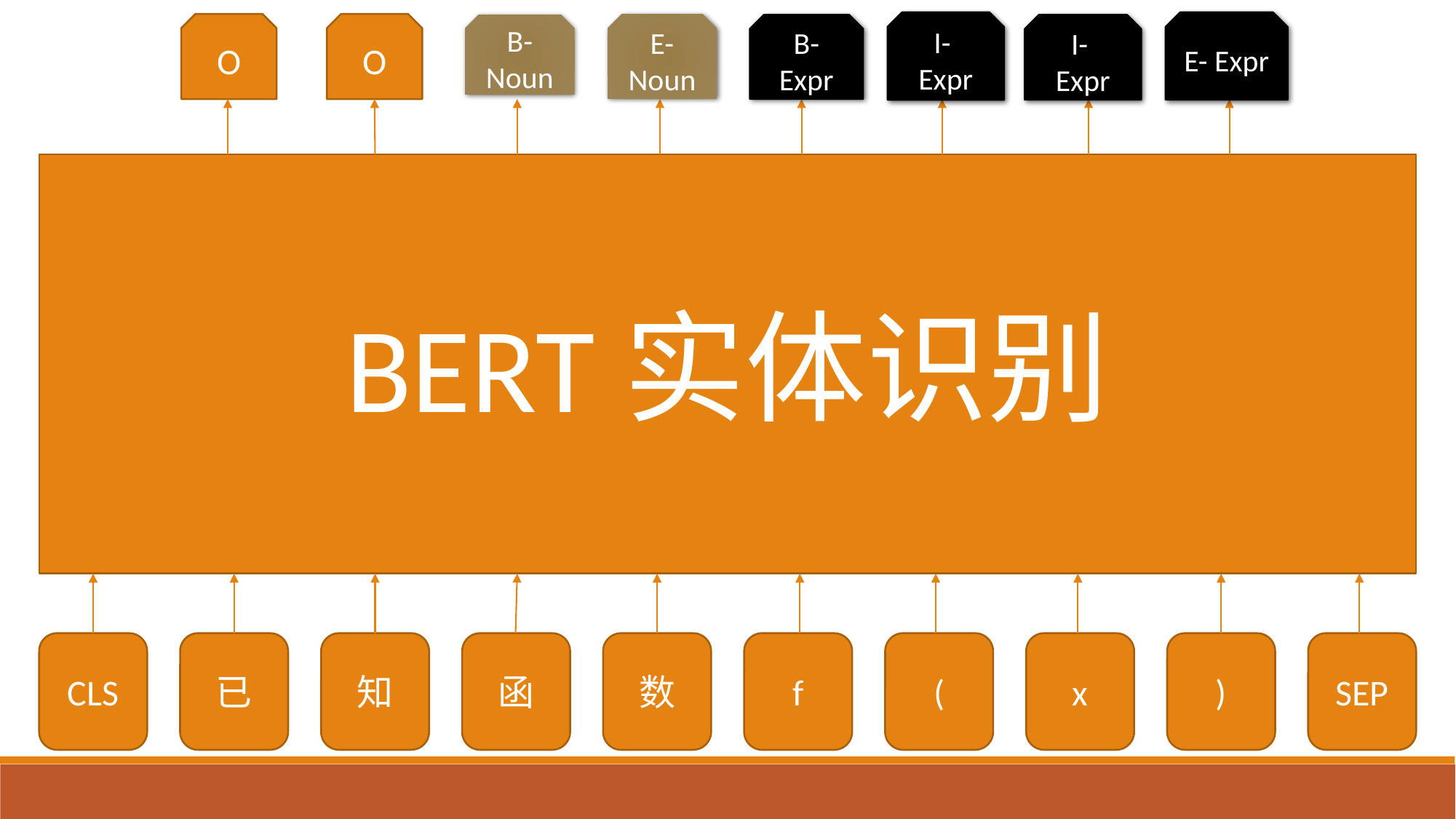

I-  Expr
E- Expr
O
E-Noun
O
B-Noun
B-Expr
I-  Expr
BERT实体识别
CLS
已
知
函
数
f
(
x
)
SEP